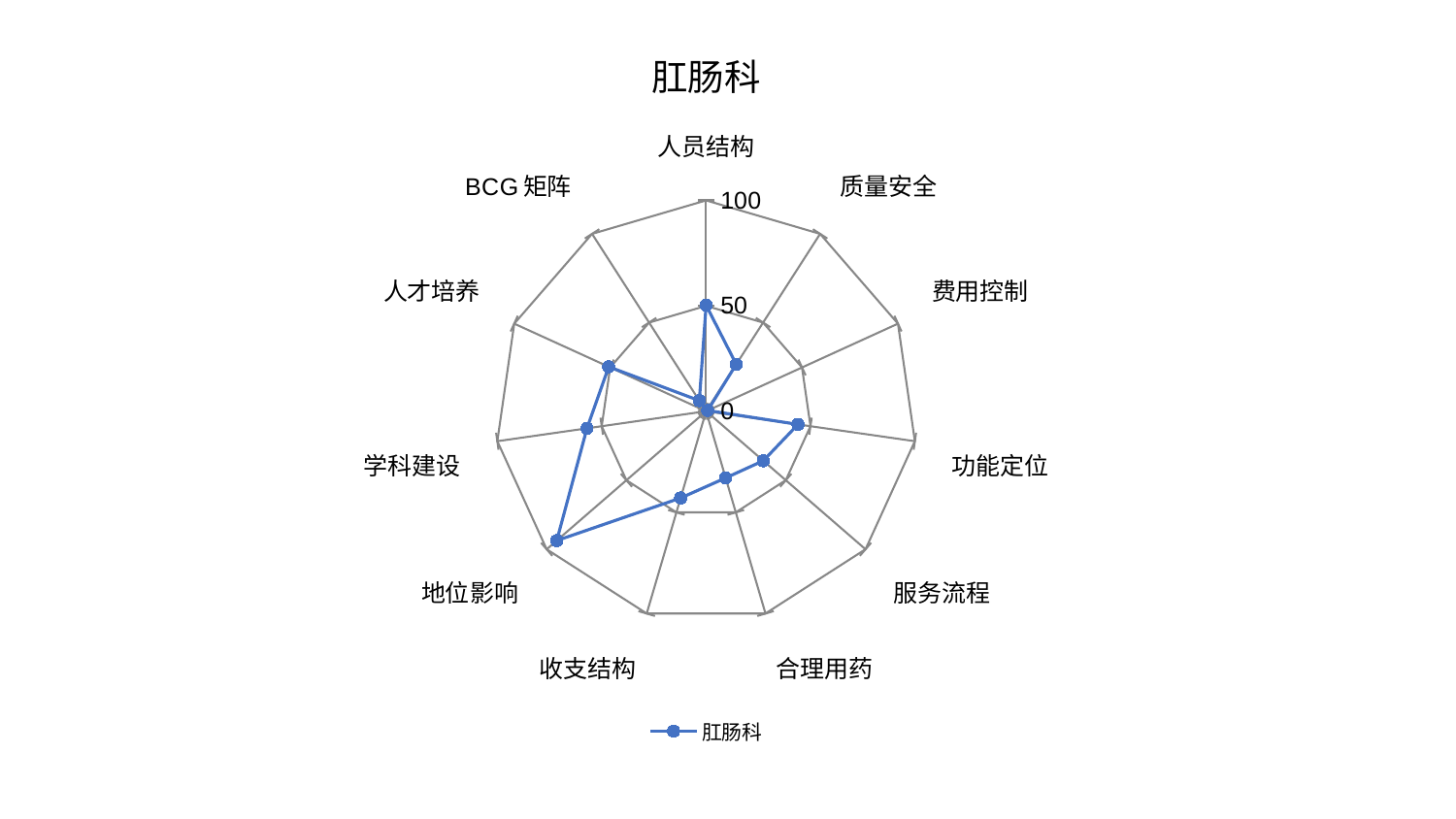

### Chart: 肛肠科

| Category | 肛肠科 |
|---|---|
| 人员结构 | 50.2915735447928 |
| 质量安全 | 26.456840975458817 |
| 费用控制 | 0.8224702669224103 |
| 功能定位 | 44.02414217940049 |
| 服务流程 | 35.89243290451579 |
| 合理用药 | 32.982926765914776 |
| 收支结构 | 42.87947547453093 |
| 地位影响 | 93.67206174541978 |
| 学科建设 | 57.072364989419754 |
| 人才培养 | 50.78296308870693 |
| BCG矩阵 | 5.97191012230853 |
133